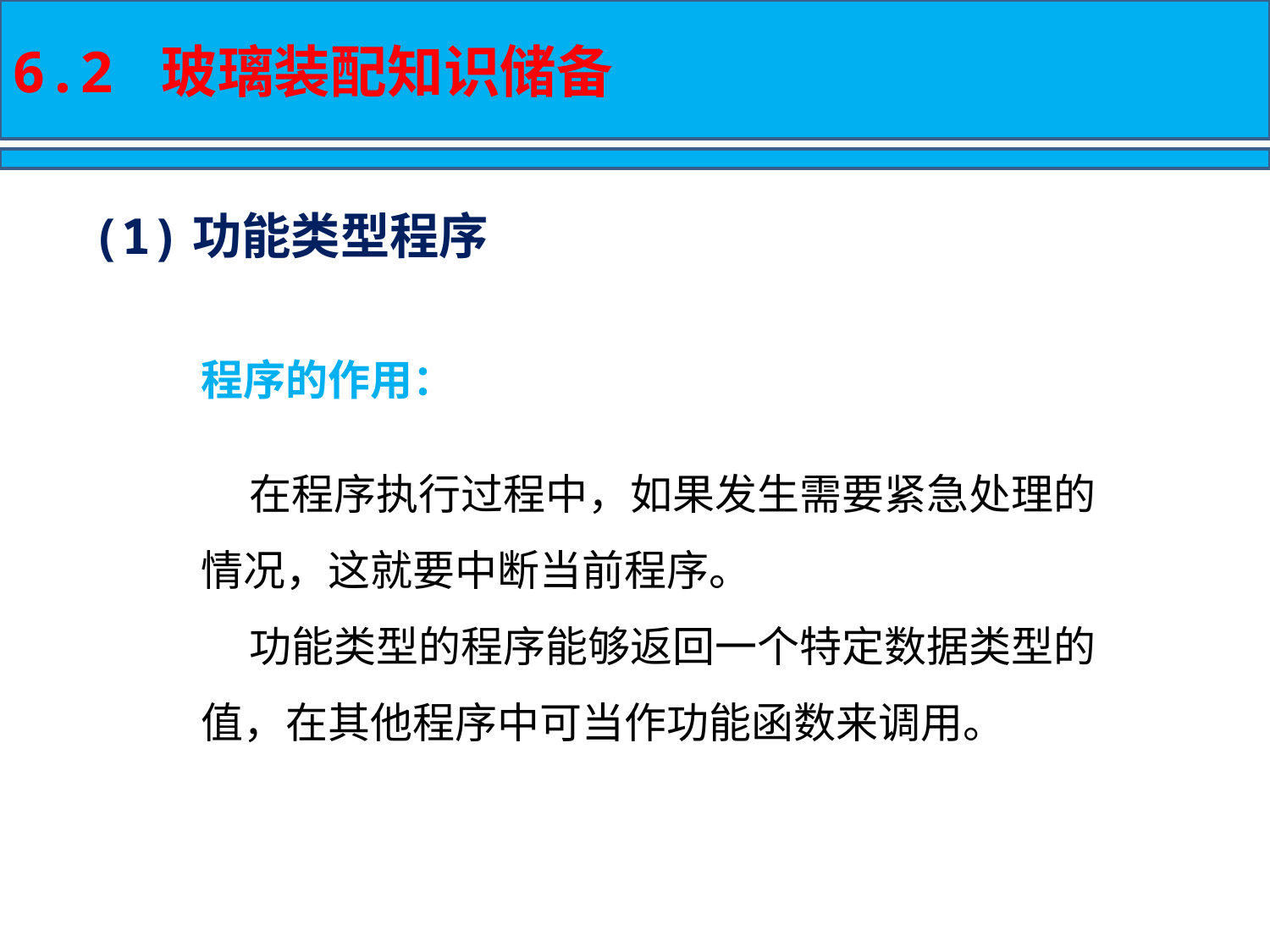

6.2 玻璃装配知识储备

(1)功能类型程序
程序的作用：
    在程序执行过程中，如果发生需要紧急处理的情况，这就要中断当前程序。
    功能类型的程序能够返回一个特定数据类型的值，在其他程序中可当作功能函数来调用。